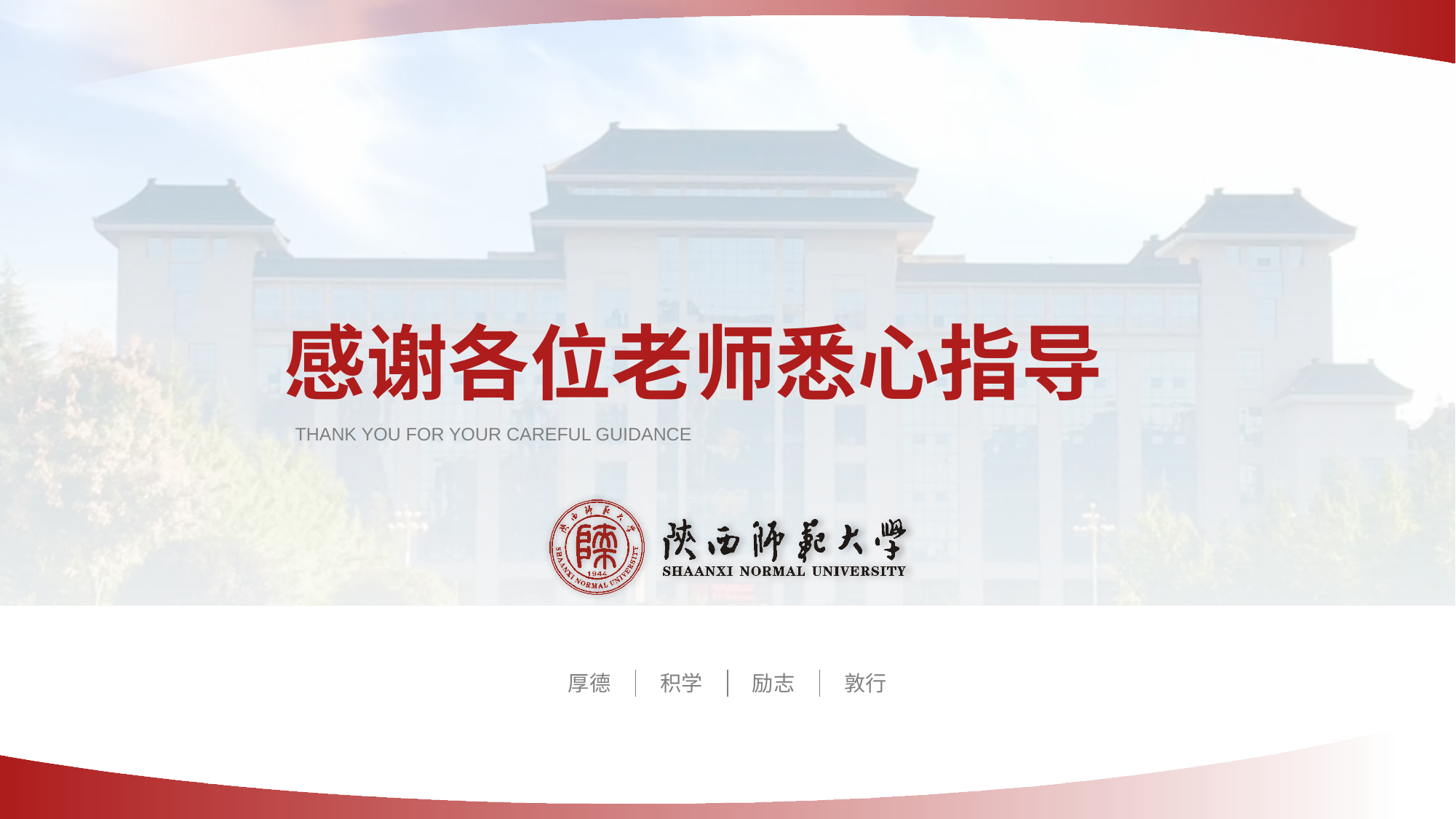

# 感谢各位老师悉心指导
THANK YOU FOR YOUR CAREFUL GUIDANCE